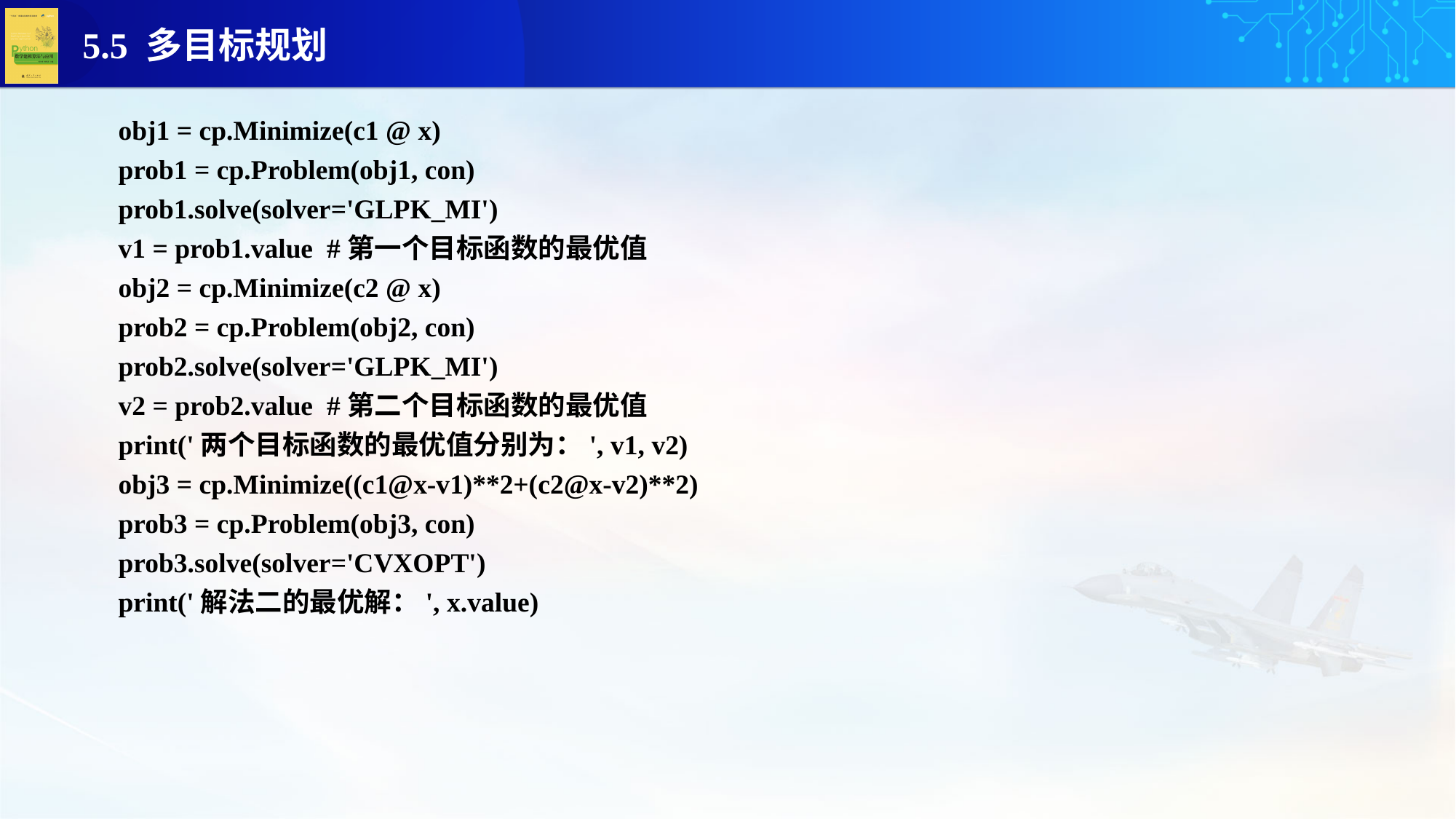

obj1 = cp.Minimize(c1 @ x)
prob1 = cp.Problem(obj1, con)
prob1.solve(solver='GLPK_MI')
v1 = prob1.value  #第一个目标函数的最优值
obj2 = cp.Minimize(c2 @ x)
prob2 = cp.Problem(obj2, con)
prob2.solve(solver='GLPK_MI')
v2 = prob2.value  #第二个目标函数的最优值
print('两个目标函数的最优值分别为：', v1, v2)
obj3 = cp.Minimize((c1@x-v1)**2+(c2@x-v2)**2)
prob3 = cp.Problem(obj3, con)
prob3.solve(solver='CVXOPT')
print('解法二的最优解：', x.value)